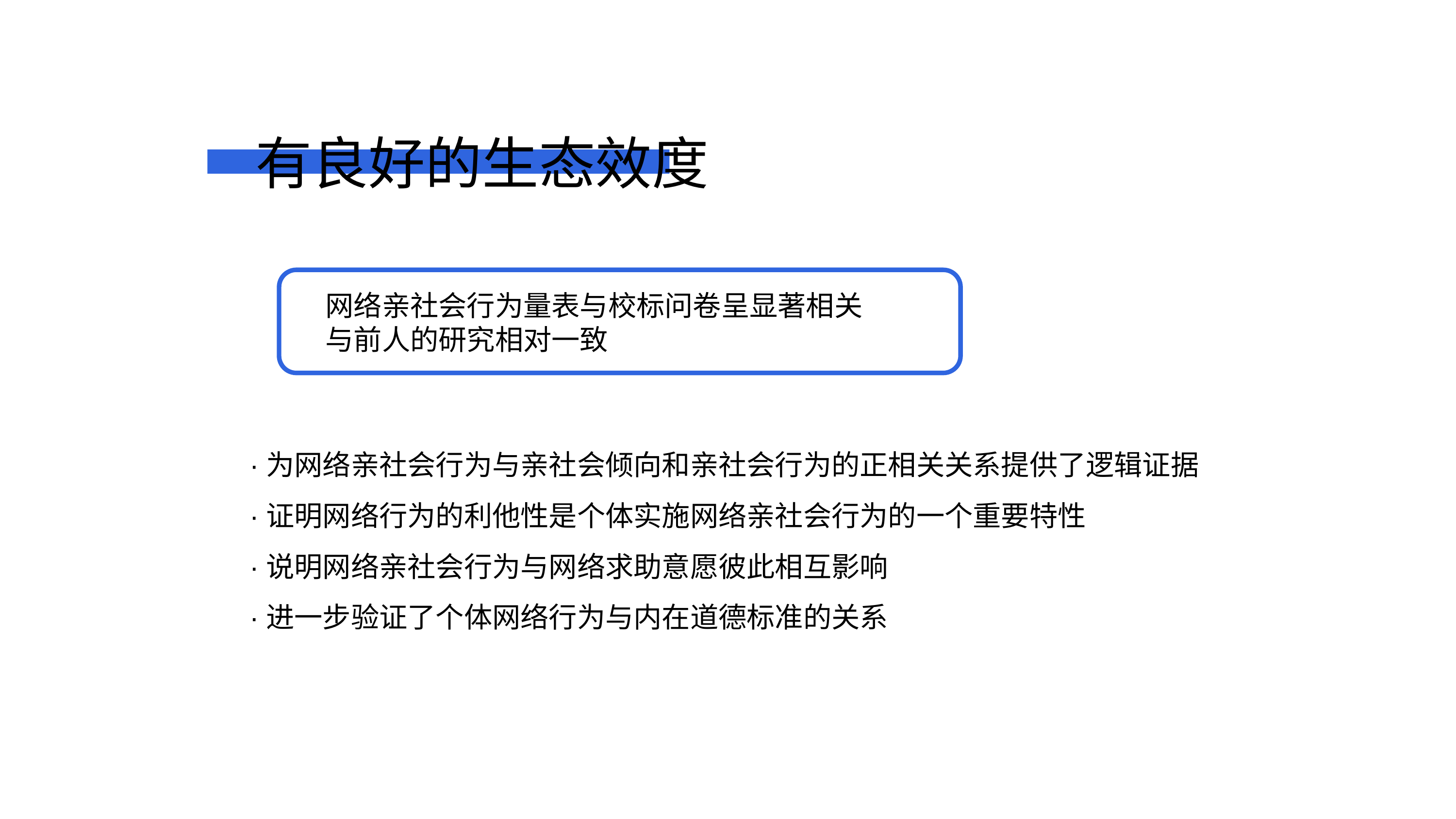

有良好的生态效度

网络亲社会行为量表与校标问卷呈显著相关
与前人的研究相对一致
·为网络亲社会行为与亲社会倾向和亲社会行为的正相关关系提供了逻辑证据
·证明网络行为的利他性是个体实施网络亲社会行为的一个重要特性
·说明网络亲社会行为与网络求助意愿彼此相互影响
·进一步验证了个体网络行为与内在道德标准的关系